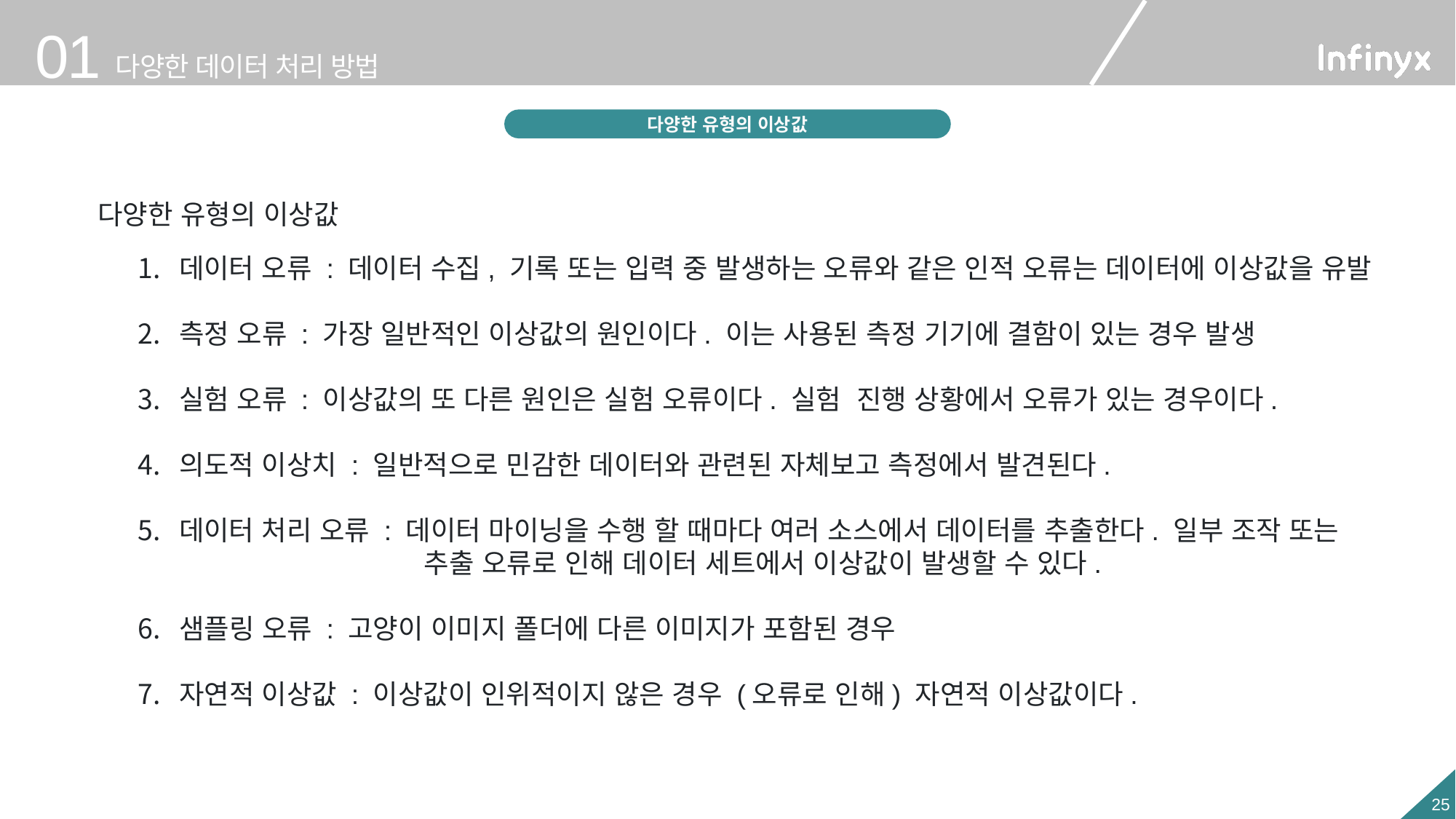

다양한 유형의 이상값
다양한 유형의 이상값
데이터 오류 : 데이터 수집, 기록 또는 입력 중 발생하는 오류와 같은 인적 오류는 데이터에 이상값을 유발

측정 오류 : 가장 일반적인 이상값의 원인이다. 이는 사용된 측정 기기에 결함이 있는 경우 발생

실험 오류 : 이상값의 또 다른 원인은 실험 오류이다. 실험  진행 상황에서 오류가 있는 경우이다.

의도적 이상치 : 일반적으로 민감한 데이터와 관련된 자체보고 측정에서 발견된다.

데이터 처리 오류 : 데이터 마이닝을 수행 할 때마다 여러 소스에서 데이터를 추출한다. 일부 조작 또는
		        추출 오류로 인해 데이터 세트에서 이상값이 발생할 수 있다.

샘플링 오류 : 고양이 이미지 폴더에 다른 이미지가 포함된 경우

자연적 이상값 : 이상값이 인위적이지 않은 경우 (오류로 인해) 자연적 이상값이다.